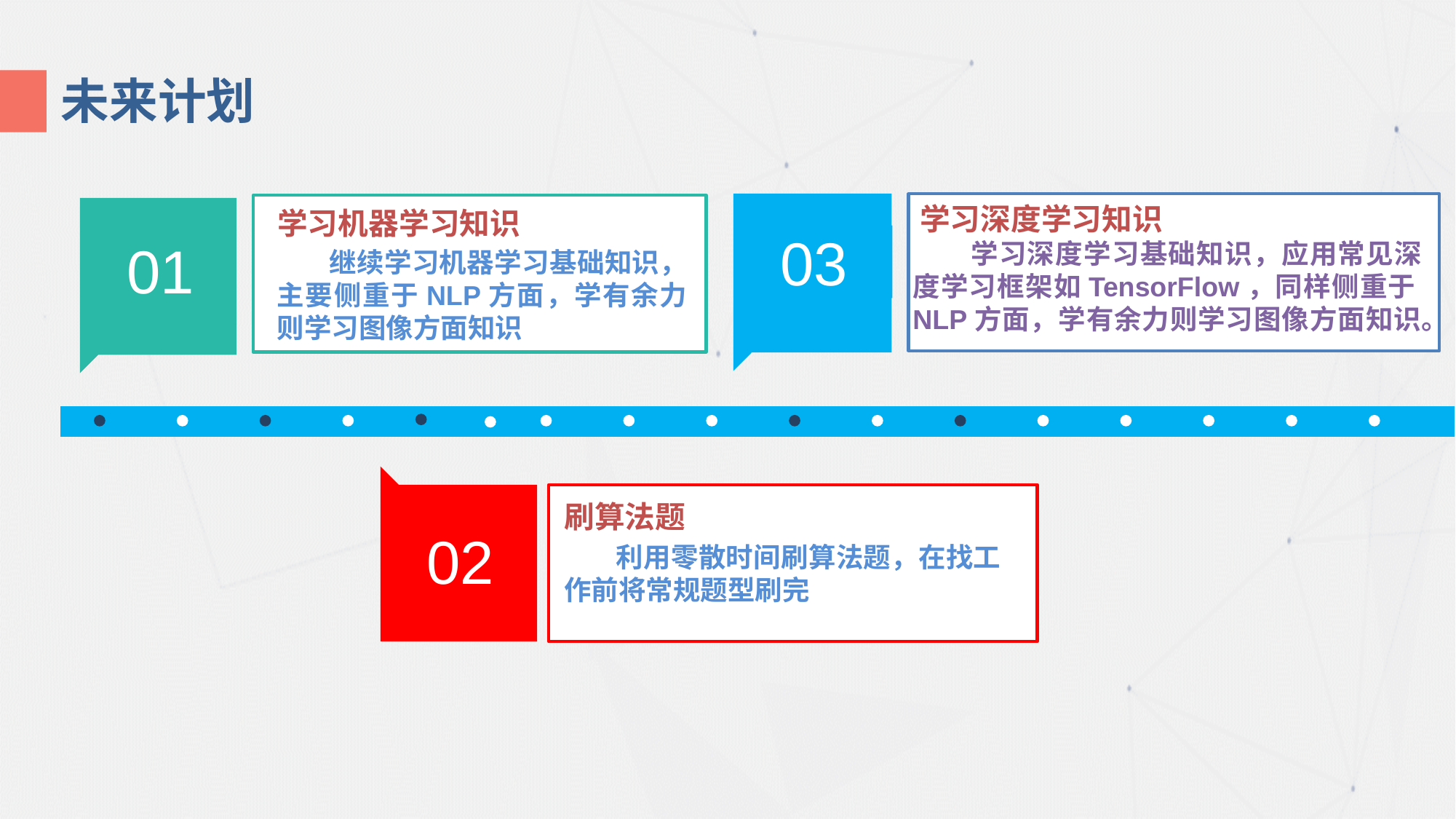

未来计划

03

学习深度学习知识
       学习深度学习基础知识，应用常见深度学习框架如TensorFlow，同样侧重于NLP方面，学有余力则学习图像方面知识。

学习机器学习知识
       继续学习机器学习基础知识，主要侧重于NLP方面，学有余力则学习图像方面知识

01

02

刷算法题
       利用零散时间刷算法题，在找工作前将常规题型刷完